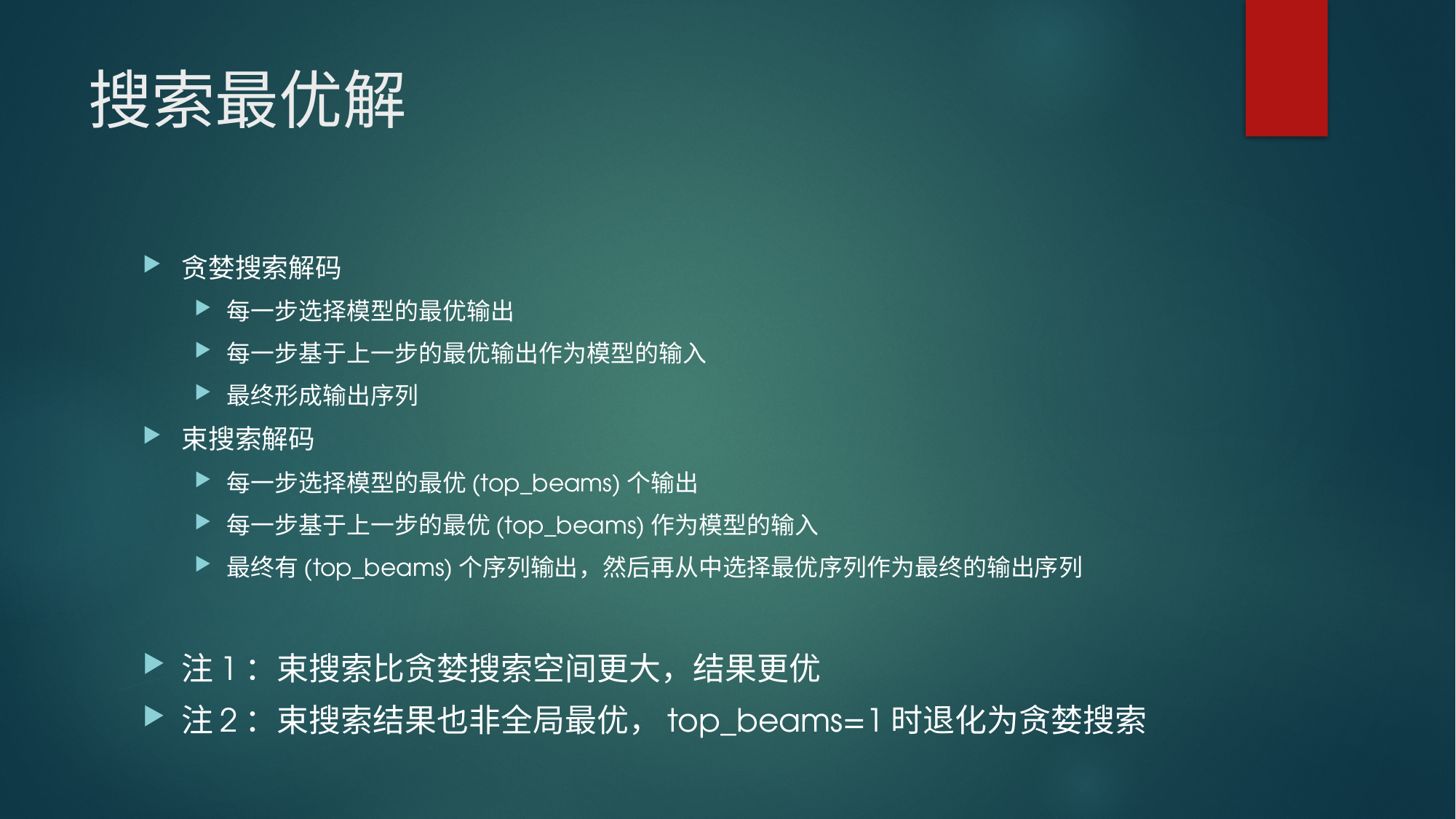

# 搜索最优解
贪婪搜索解码
每一步选择模型的最优输出
每一步基于上一步的最优输出作为模型的输入
最终形成输出序列
束搜索解码
每一步选择模型的最优(top_beams)个输出
每一步基于上一步的最优(top_beams)作为模型的输入
最终有(top_beams)个序列输出，然后再从中选择最优序列作为最终的输出序列

注1：束搜索比贪婪搜索空间更大，结果更优
注2：束搜索结果也非全局最优，top_beams=1时退化为贪婪搜索